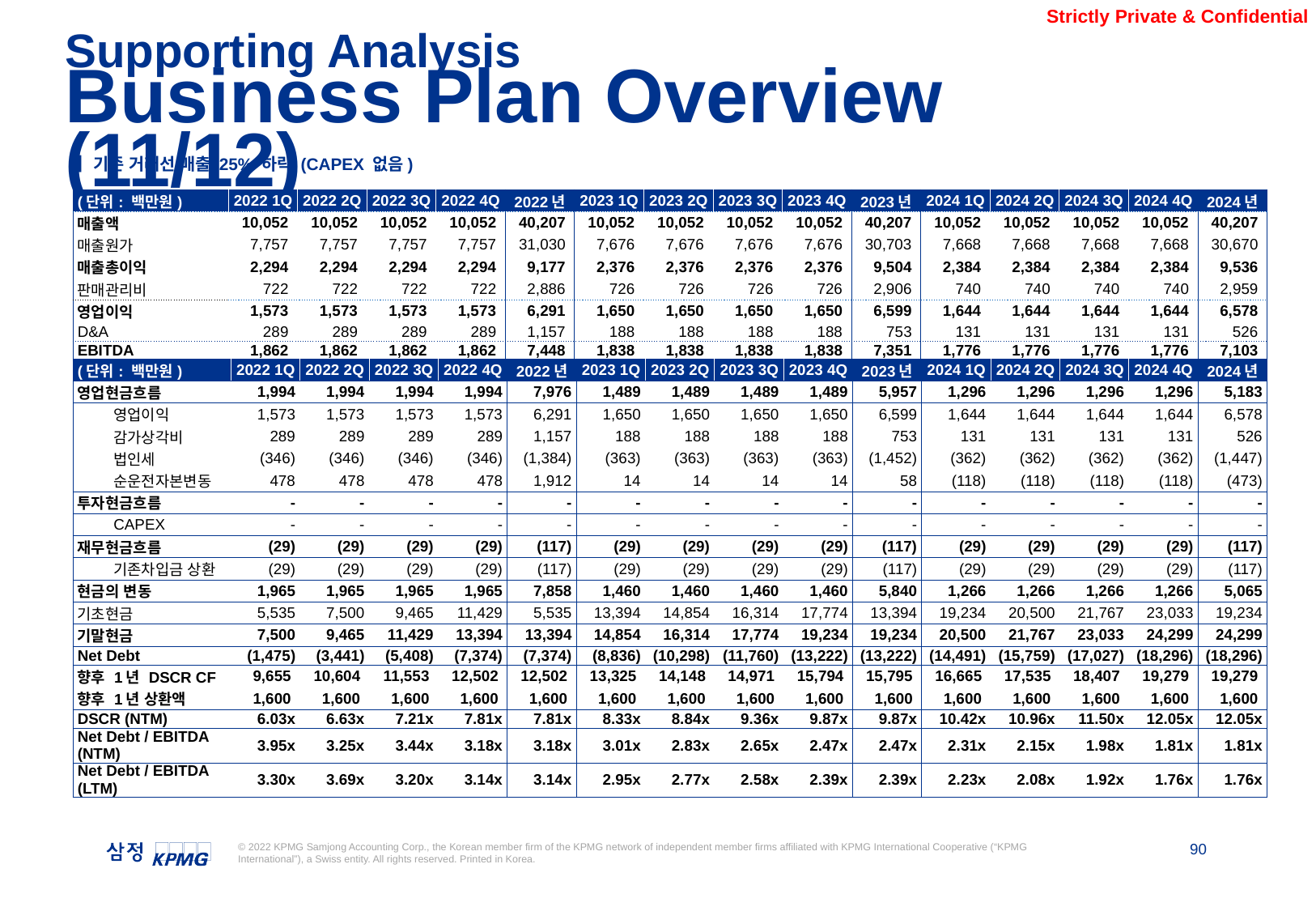

Supporting Analysis
Business Plan Overview (11/12)
▌기존 거래선 매출 25% 하락 (CAPEX 없음)
| (단위: 백만원) | 2022 1Q | 2022 2Q | 2022 3Q | 2022 4Q | 2022년 | 2023 1Q | 2023 2Q | 2023 3Q | 2023 4Q | 2023년 | 2024 1Q | 2024 2Q | 2024 3Q | 2024 4Q | 2024년 |
| --- | --- | --- | --- | --- | --- | --- | --- | --- | --- | --- | --- | --- | --- | --- | --- |
| 매출액 | 10,052 | 10,052 | 10,052 | 10,052 | 40,207 | 10,052 | 10,052 | 10,052 | 10,052 | 40,207 | 10,052 | 10,052 | 10,052 | 10,052 | 40,207 |
| 매출원가 | 7,757 | 7,757 | 7,757 | 7,757 | 31,030 | 7,676 | 7,676 | 7,676 | 7,676 | 30,703 | 7,668 | 7,668 | 7,668 | 7,668 | 30,670 |
| 매출총이익 | 2,294 | 2,294 | 2,294 | 2,294 | 9,177 | 2,376 | 2,376 | 2,376 | 2,376 | 9,504 | 2,384 | 2,384 | 2,384 | 2,384 | 9,536 |
| 판매관리비 | 722 | 722 | 722 | 722 | 2,886 | 726 | 726 | 726 | 726 | 2,906 | 740 | 740 | 740 | 740 | 2,959 |
| 영업이익 | 1,573 | 1,573 | 1,573 | 1,573 | 6,291 | 1,650 | 1,650 | 1,650 | 1,650 | 6,599 | 1,644 | 1,644 | 1,644 | 1,644 | 6,578 |
| D&A | 289 | 289 | 289 | 289 | 1,157 | 188 | 188 | 188 | 188 | 753 | 131 | 131 | 131 | 131 | 526 |
| EBITDA | 1,862 | 1,862 | 1,862 | 1,862 | 7,448 | 1,838 | 1,838 | 1,838 | 1,838 | 7,351 | 1,776 | 1,776 | 1,776 | 1,776 | 7,103 |
| (단위: 백만원) |  | 2022 1Q | 2022 2Q | 2022 3Q | 2022 4Q | 2022년 | 2023 1Q | 2023 2Q | 2023 3Q | 2023 4Q | 2023년 | 2024 1Q | 2024 2Q | 2024 3Q | 2024 4Q | 2024년 |
| --- | --- | --- | --- | --- | --- | --- | --- | --- | --- | --- | --- | --- | --- | --- | --- | --- |
| 영업현금흐름 |  | 1,994 | 1,994 | 1,994 | 1,994 | 7,976 | 1,489 | 1,489 | 1,489 | 1,489 | 5,957 | 1,296 | 1,296 | 1,296 | 1,296 | 5,183 |
|  | 영업이익 | 1,573 | 1,573 | 1,573 | 1,573 | 6,291 | 1,650 | 1,650 | 1,650 | 1,650 | 6,599 | 1,644 | 1,644 | 1,644 | 1,644 | 6,578 |
|  | 감가상각비 | 289 | 289 | 289 | 289 | 1,157 | 188 | 188 | 188 | 188 | 753 | 131 | 131 | 131 | 131 | 526 |
|  | 법인세 | (346) | (346) | (346) | (346) | (1,384) | (363) | (363) | (363) | (363) | (1,452) | (362) | (362) | (362) | (362) | (1,447) |
|  | 순운전자본변동 | 478 | 478 | 478 | 478 | 1,912 | 14 | 14 | 14 | 14 | 58 | (118) | (118) | (118) | (118) | (473) |
| 투자현금흐름 |  | - | - | - | - | - | - | - | - | - | - | - | - | - | - | - |
|  | CAPEX | - | - | - | - | - | - | - | - | - | - | - | - | - | - | - |
| 재무현금흐름 |  | (29) | (29) | (29) | (29) | (117) | (29) | (29) | (29) | (29) | (117) | (29) | (29) | (29) | (29) | (117) |
|  | 기존차입금 상환 | (29) | (29) | (29) | (29) | (117) | (29) | (29) | (29) | (29) | (117) | (29) | (29) | (29) | (29) | (117) |
| 현금의 변동 |  | 1,965 | 1,965 | 1,965 | 1,965 | 7,858 | 1,460 | 1,460 | 1,460 | 1,460 | 5,840 | 1,266 | 1,266 | 1,266 | 1,266 | 5,065 |
| 기초현금 |  | 5,535 | 7,500 | 9,465 | 11,429 | 5,535 | 13,394 | 14,854 | 16,314 | 17,774 | 13,394 | 19,234 | 20,500 | 21,767 | 23,033 | 19,234 |
| 기말현금 |  | 7,500 | 9,465 | 11,429 | 13,394 | 13,394 | 14,854 | 16,314 | 17,774 | 19,234 | 19,234 | 20,500 | 21,767 | 23,033 | 24,299 | 24,299 |
| Net Debt |  | (1,475) | (3,441) | (5,408) | (7,374) | (7,374) | (8,836) | (10,298) | (11,760) | (13,222) | (13,222) | (14,491) | (15,759) | (17,027) | (18,296) | (18,296) |
| 향후 1년 DSCR CF |  | 9,655 | 10,604 | 11,553 | 12,502 | 12,502 | 13,325 | 14,148 | 14,971 | 15,794 | 15,795 | 16,665 | 17,535 | 18,407 | 19,279 | 19,279 |
| 향후 1년 상환액 |  | 1,600 | 1,600 | 1,600 | 1,600 | 1,600 | 1,600 | 1,600 | 1,600 | 1,600 | 1,600 | 1,600 | 1,600 | 1,600 | 1,600 | 1,600 |
| DSCR (NTM) |  | 6.03x | 6.63x | 7.21x | 7.81x | 7.81x | 8.33x | 8.84x | 9.36x | 9.87x | 9.87x | 10.42x | 10.96x | 11.50x | 12.05x | 12.05x |
| Net Debt / EBITDA (NTM) |  | 3.95x | 3.25x | 3.44x | 3.18x | 3.18x | 3.01x | 2.83x | 2.65x | 2.47x | 2.47x | 2.31x | 2.15x | 1.98x | 1.81x | 1.81x |
| Net Debt / EBITDA (LTM) |  | 3.30x | 3.69x | 3.20x | 3.14x | 3.14x | 2.95x | 2.77x | 2.58x | 2.39x | 2.39x | 2.23x | 2.08x | 1.92x | 1.76x | 1.76x |